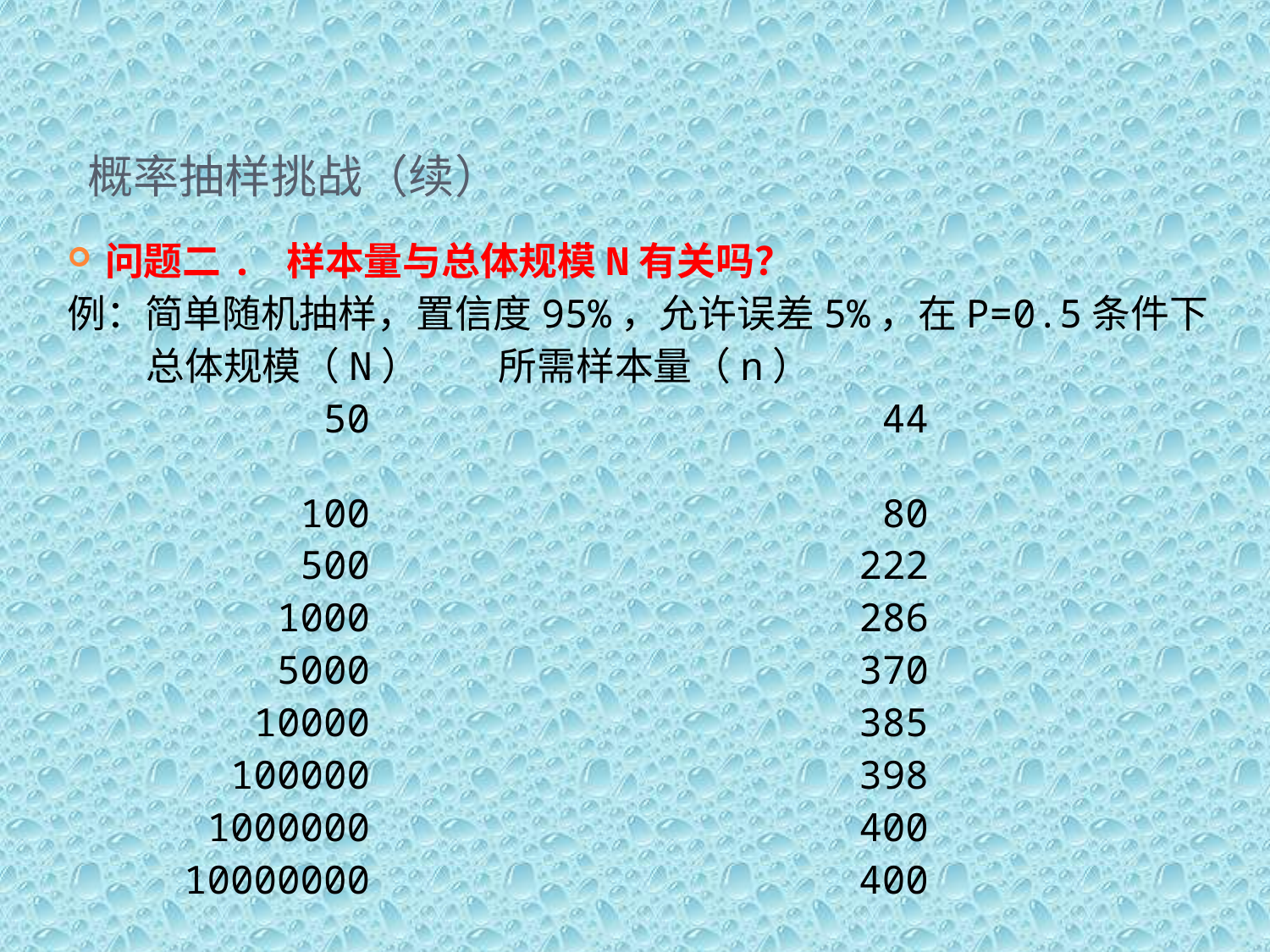

# 概率抽样挑战（续）
问题二. 样本量与总体规模N有关吗？
例：简单随机抽样，置信度95%，允许误差5%，在P=0.5条件下
        总体规模（N）         所需样本量（n）
           50                      44
          100                      80
          500                     222
         1000                     286
         5000                     370
        10000                     385
       100000                     398
      1000000                     400
     10000000                     400